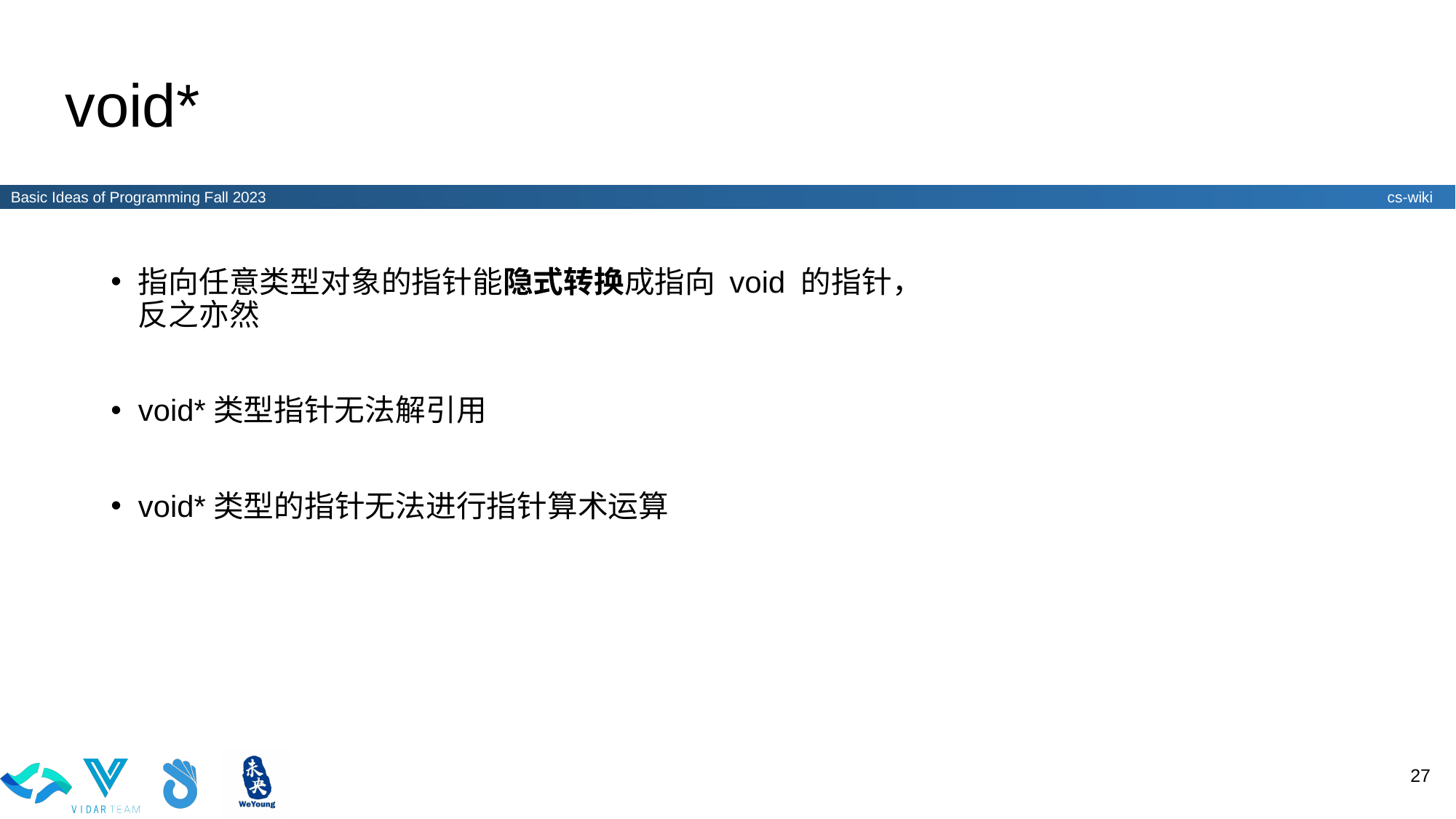

# void*
指向任意类型对象的指针能隐式转换成指向 void 的指针，反之亦然

void*类型指针无法解引用

void*类型的指针无法进行指针算术运算